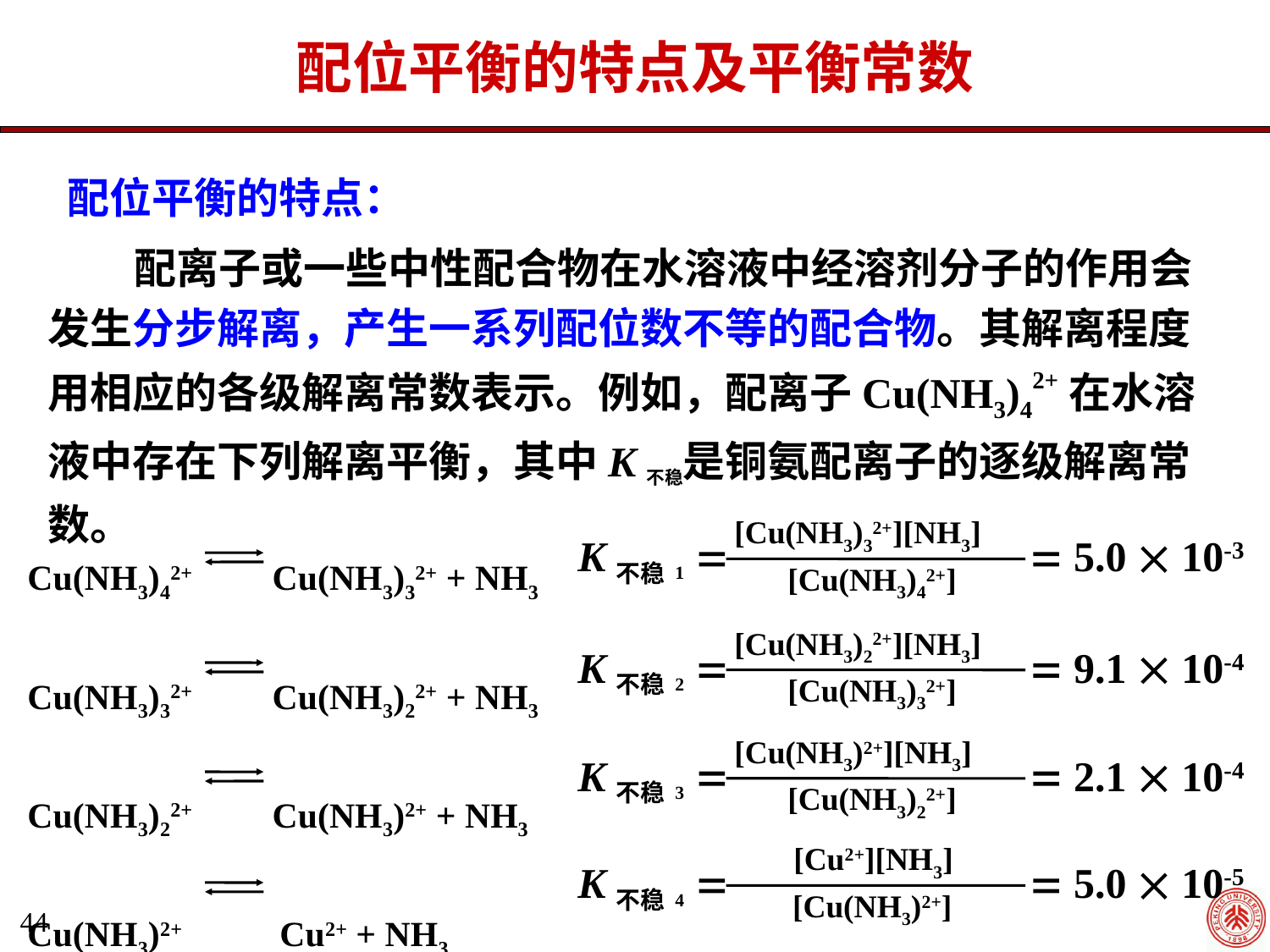

配位平衡的特点及平衡常数

 配位平衡的特点：
        配离子或一些中性配合物在水溶液中经溶剂分子的作用会发生分步解离，产生一系列配位数不等的配合物。其解离程度用相应的各级解离常数表示。例如，配离子Cu(NH3)42+在水溶液中存在下列解离平衡，其中K不稳是铜氨配离子的逐级解离常数。
Cu(NH3)42+         Cu(NH3)32+ + NH3
Cu(NH3)32+         Cu(NH3)22+ + NH3
Cu(NH3)22+         Cu(NH3)2+ + NH3
Cu(NH3)2+           Cu2+ + NH3
[Cu(NH3)32+][NH3]
K不稳1 =
= 5.0 × 10-3
[Cu(NH3)42+]

[Cu(NH3)22+][NH3]
K不稳2 =
= 9.1 × 10-4
[Cu(NH3)32+]

[Cu(NH3)2+][NH3]
K不稳3 =
= 2.1 × 10-4
[Cu(NH3)22+]

[Cu2+][NH3]
K不稳4 =
= 5.0 × 10-5
[Cu(NH3)2+]